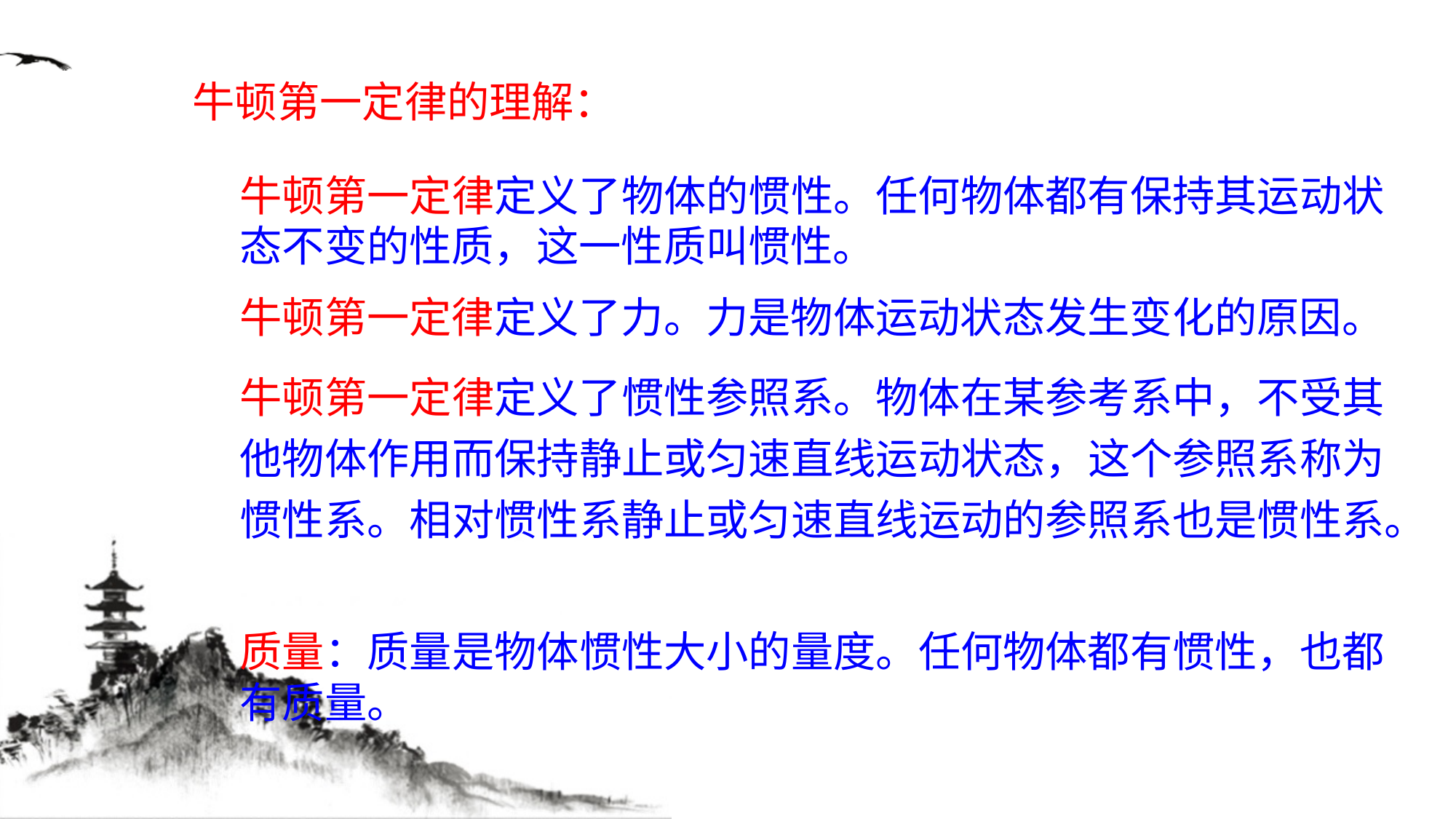

牛顿第一定律的理解：
牛顿第一定律定义了物体的惯性。任何物体都有保持其运动状态不变的性质，这一性质叫惯性。
牛顿第一定律定义了力。力是物体运动状态发生变化的原因。
牛顿第一定律定义了惯性参照系。物体在某参考系中，不受其他物体作用而保持静止或匀速直线运动状态，这个参照系称为惯性系。相对惯性系静止或匀速直线运动的参照系也是惯性系。
质量：质量是物体惯性大小的量度。任何物体都有惯性，也都有质量。